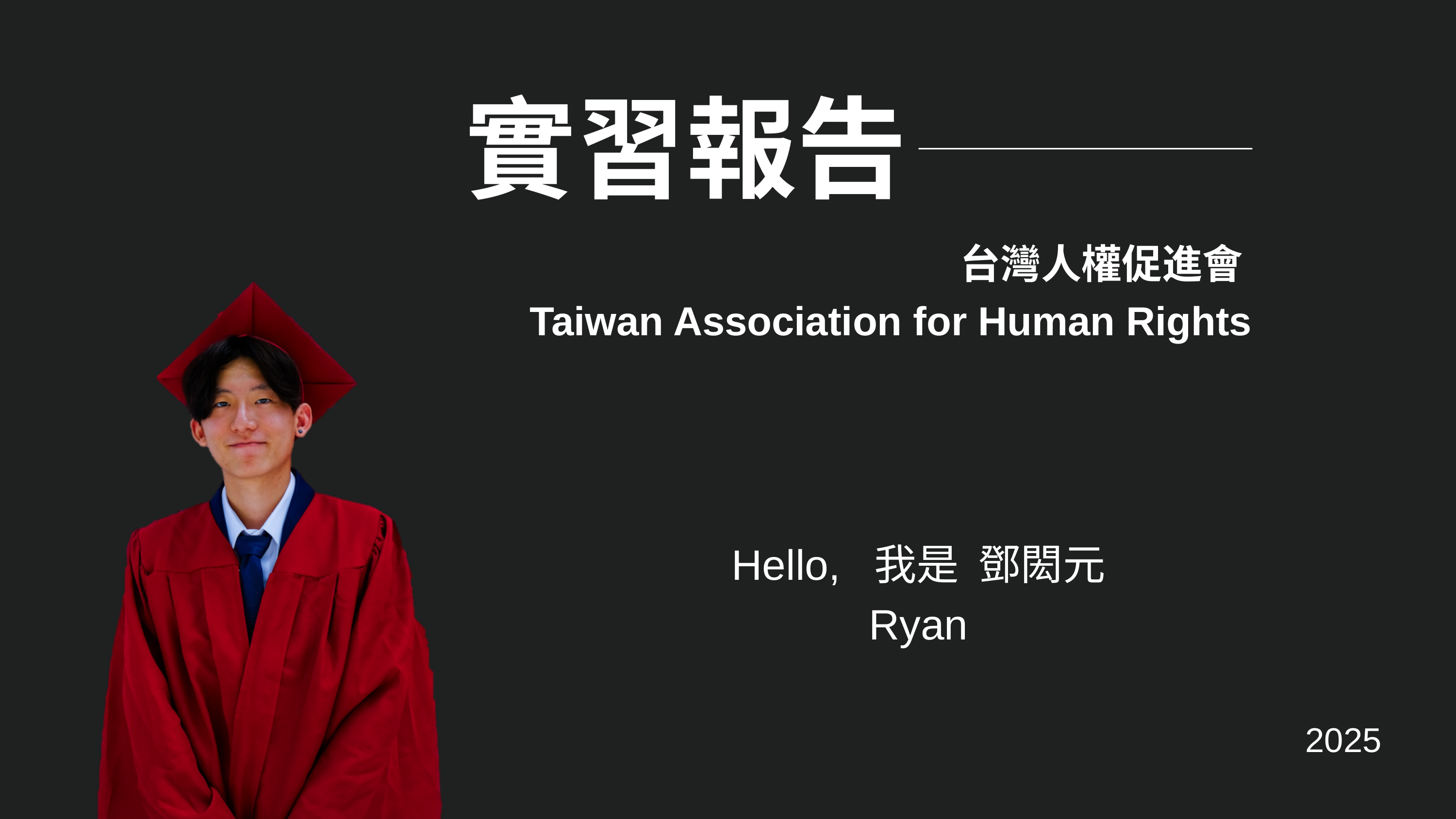

實習報告

台灣人權促進會
Taiwan Association for Human Rights

Hello,  我是  鄧閎元 Ryan
2025